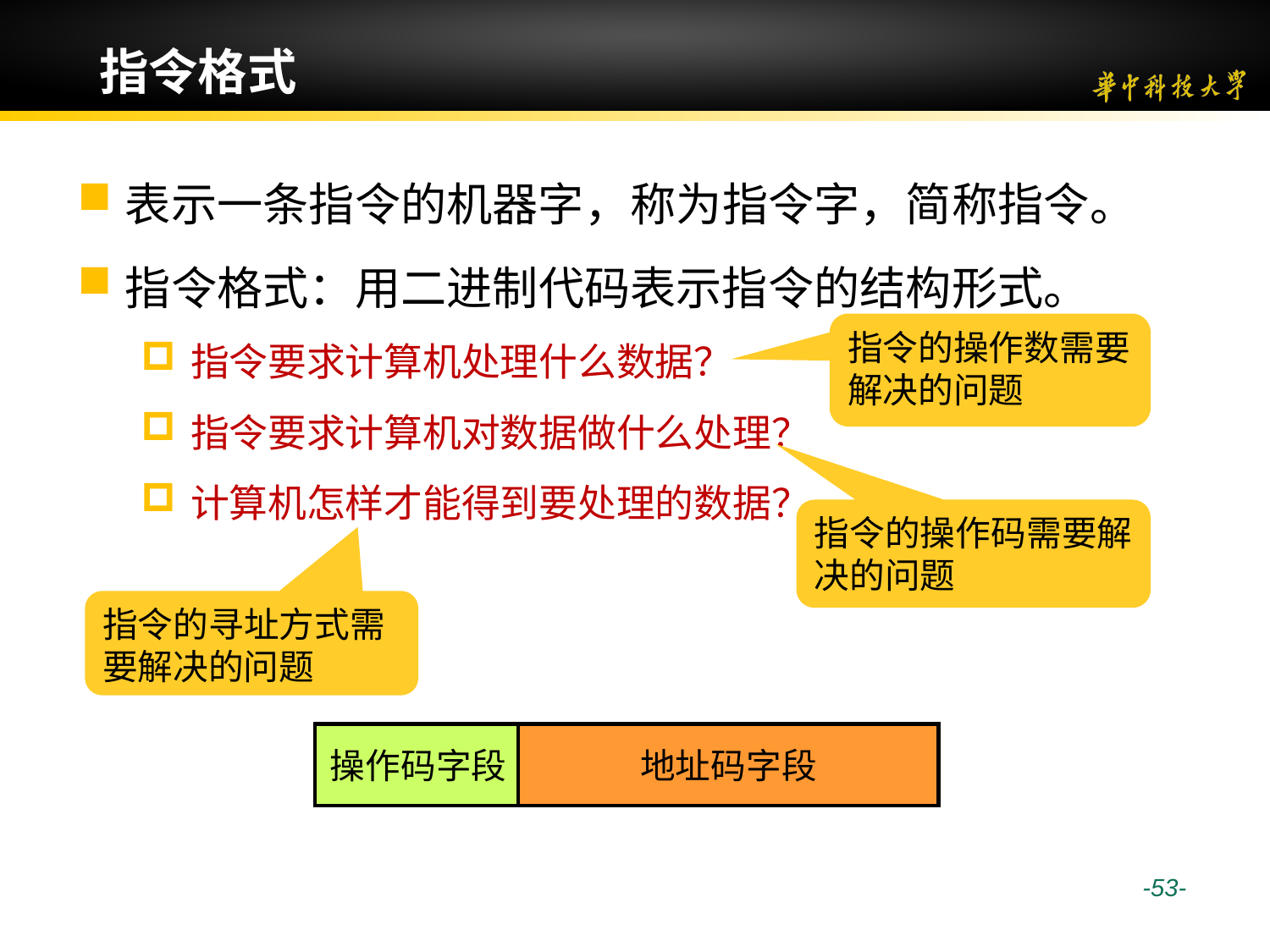

# 指令格式
表示一条指令的机器字，称为指令字，简称指令。
指令格式：用二进制代码表示指令的结构形式。
指令要求计算机处理什么数据？
指令要求计算机对数据做什么处理？
计算机怎样才能得到要处理的数据？

指令的操作数需要解决的问题
指令的操作码需要解决的问题
指令的寻址方式需要解决的问题
操作码字段
地址码字段
 -53-